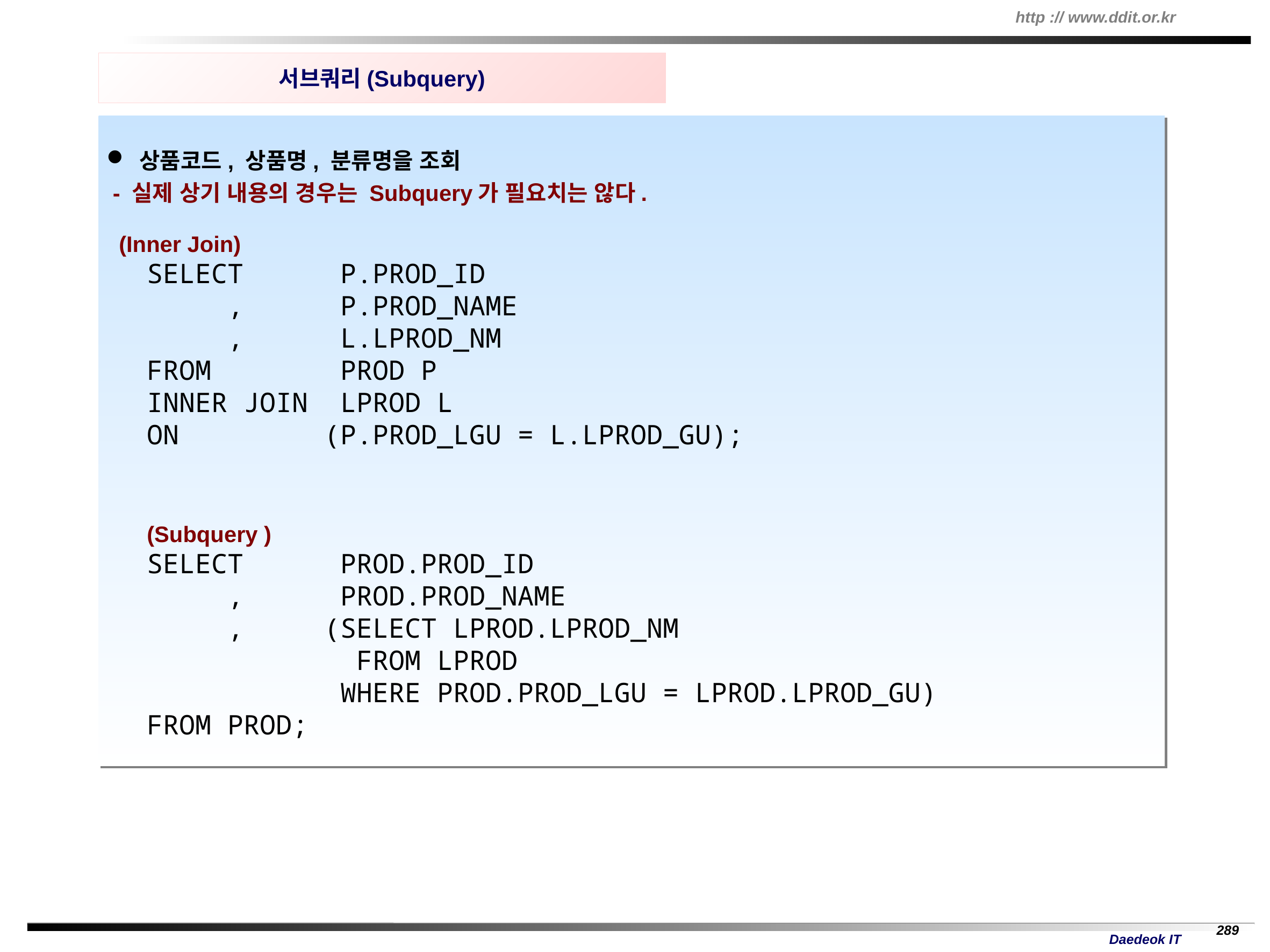

서브쿼리(Subquery)
 상품코드, 상품명, 분류명을 조회
 - 실제 상기 내용의 경우는 Subquery가 필요치는 않다.

  (Inner Join)
SELECT      P.PROD_ID
     ,      P.PROD_NAME
     ,      L.LPROD_NM
FROM        PROD P
INNER JOIN  LPROD L
ON         (P.PROD_LGU = L.LPROD_GU);

(Subquery )
SELECT      PROD.PROD_ID
     ,      PROD.PROD_NAME
     ,     (SELECT LPROD.LPROD_NM
		   FROM LPROD
            WHERE PROD.PROD_LGU = LPROD.LPROD_GU)
FROM PROD;